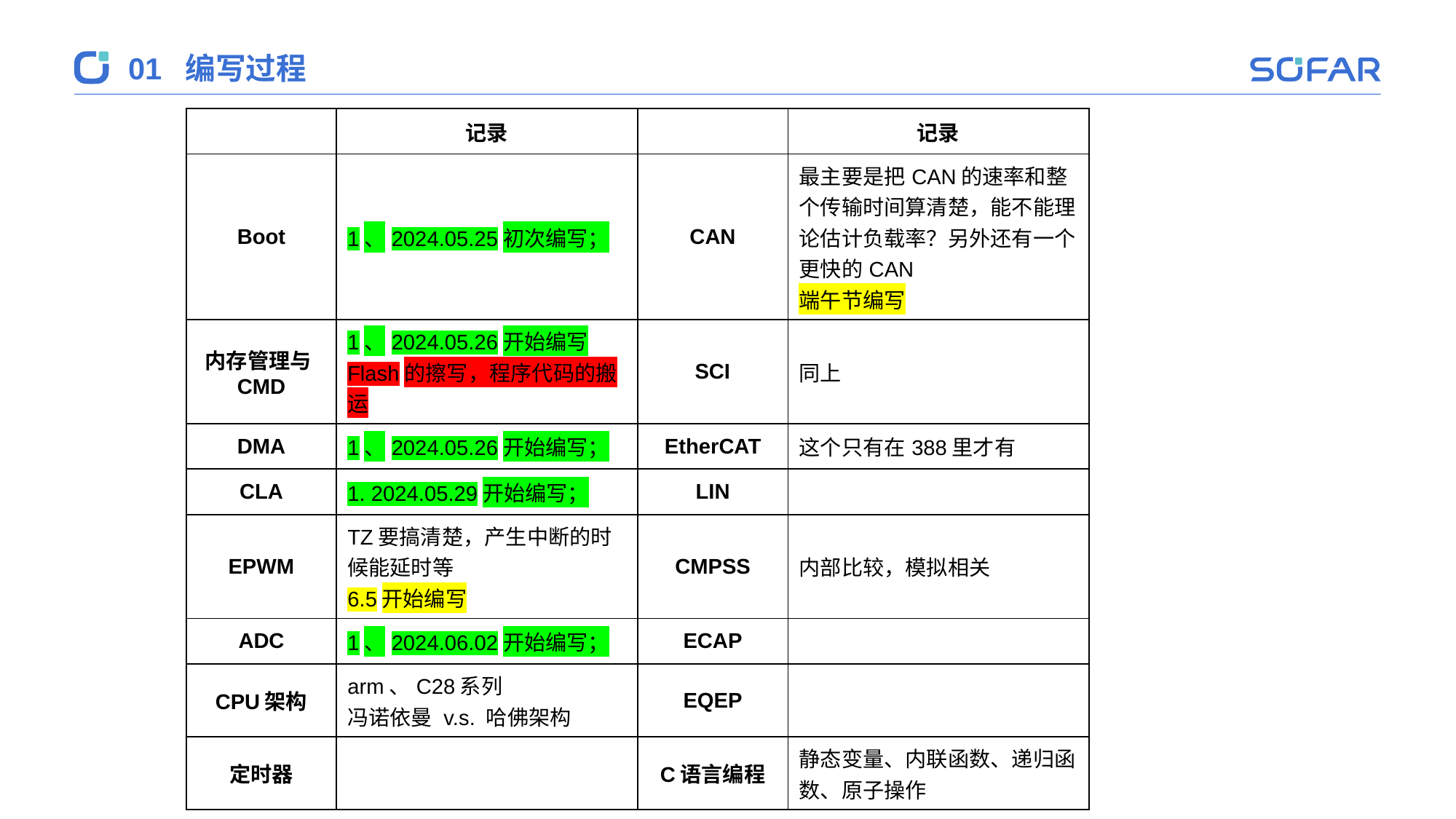

01
编写过程
|  | 记录 |  | 记录 |
| --- | --- | --- | --- |
| Boot | 1、2024.05.25初次编写； | CAN | 最主要是把CAN的速率和整个传输时间算清楚，能不能理论估计负载率？另外还有一个更快的CAN 端午节编写 |
| 内存管理与CMD | 1、2024.05.26开始编写 Flash的擦写，程序代码的搬运 | SCI | 同上 |
| DMA | 1、2024.05.26开始编写； | EtherCAT | 这个只有在388里才有 |
| CLA | 1. 2024.05.29开始编写； | LIN |  |
| EPWM | TZ要搞清楚，产生中断的时候能延时等 6.5开始编写 | CMPSS | 内部比较，模拟相关 |
| ADC | 1、2024.06.02开始编写； | ECAP |  |
| CPU架构 | arm、C28系列 冯诺依曼 v.s. 哈佛架构 | EQEP |  |
| 定时器 |  | C语言编程 | 静态变量、内联函数、递归函数、原子操作 |